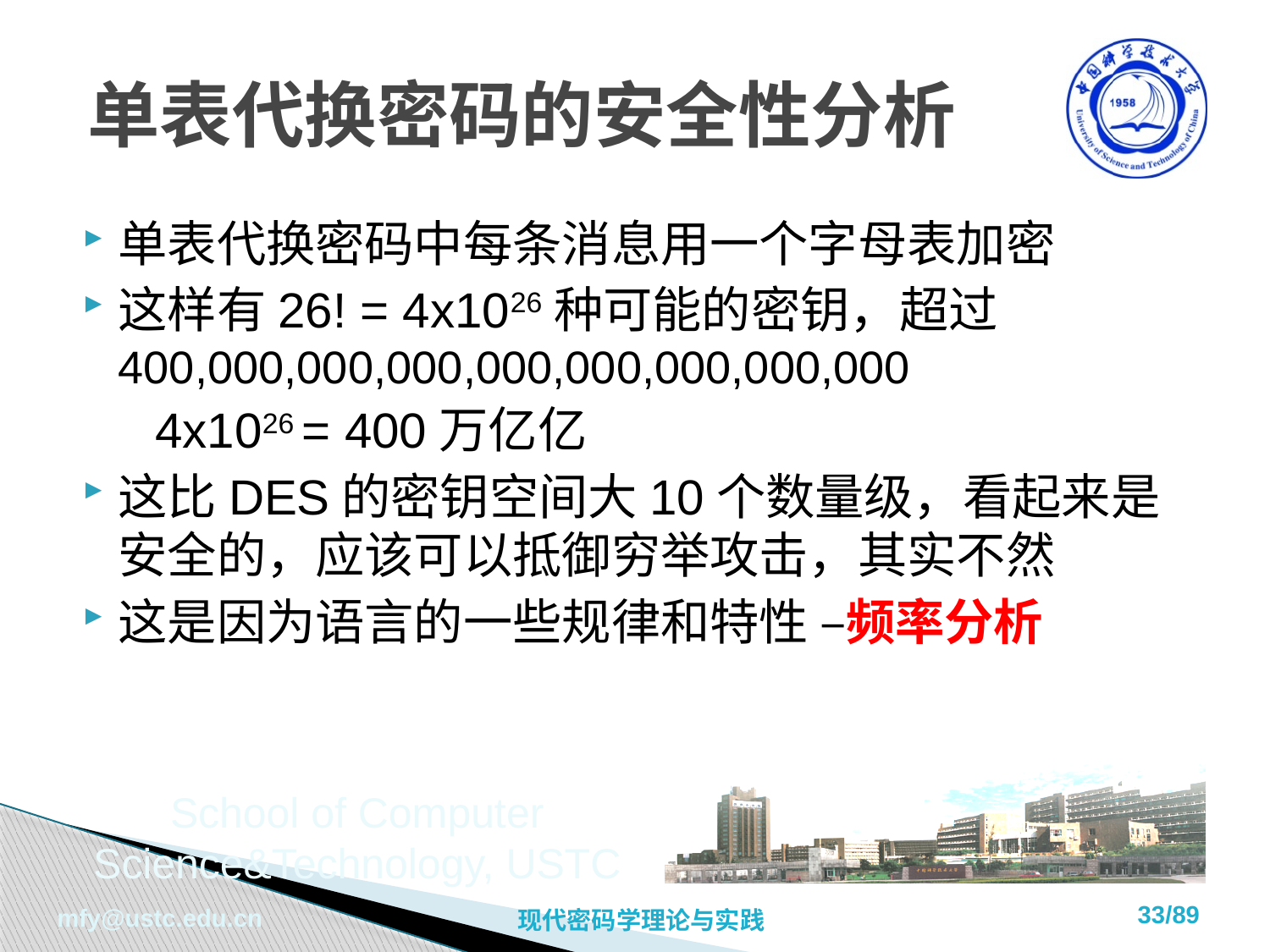

# 单表代换密码的安全性分析
单表代换密码中每条消息用一个字母表加密
这样有26! = 4x1026种可能的密钥，超过 400,000,000,000,000,000,000,000,000
4x1026 = 400万亿亿
这比DES的密钥空间大10个数量级，看起来是安全的，应该可以抵御穷举攻击，其实不然
这是因为语言的一些规律和特性 –频率分析